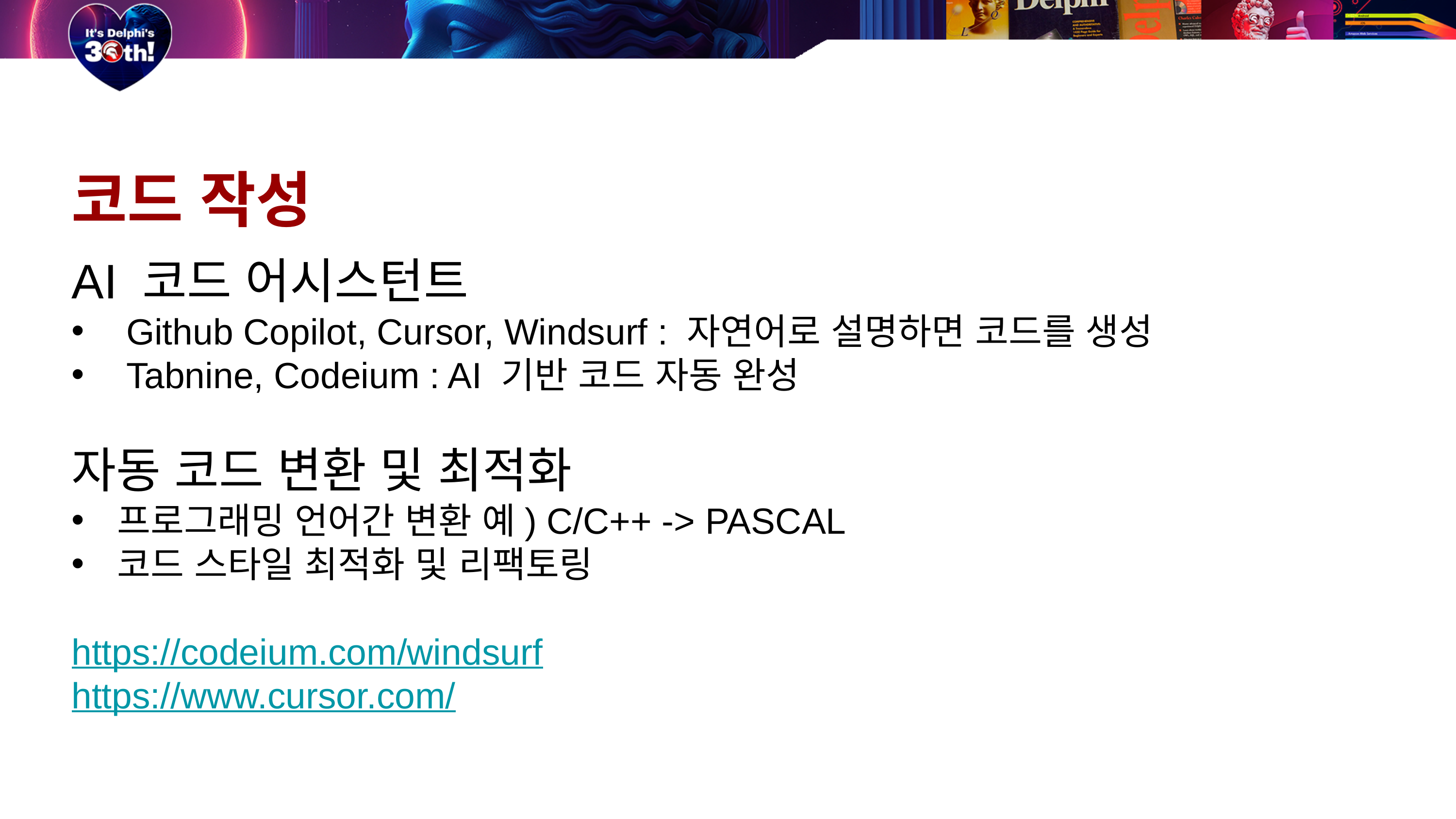

코드 작성
AI 코드 어시스턴트
Github Copilot, Cursor, Windsurf : 자연어로 설명하면 코드를 생성
Tabnine, Codeium : AI 기반 코드 자동 완성

자동 코드 변환 및 최적화
프로그래밍 언어간 변환 예) C/C++ -> PASCAL
코드 스타일 최적화 및 리팩토링

https://codeium.com/windsurf
https://www.cursor.com/